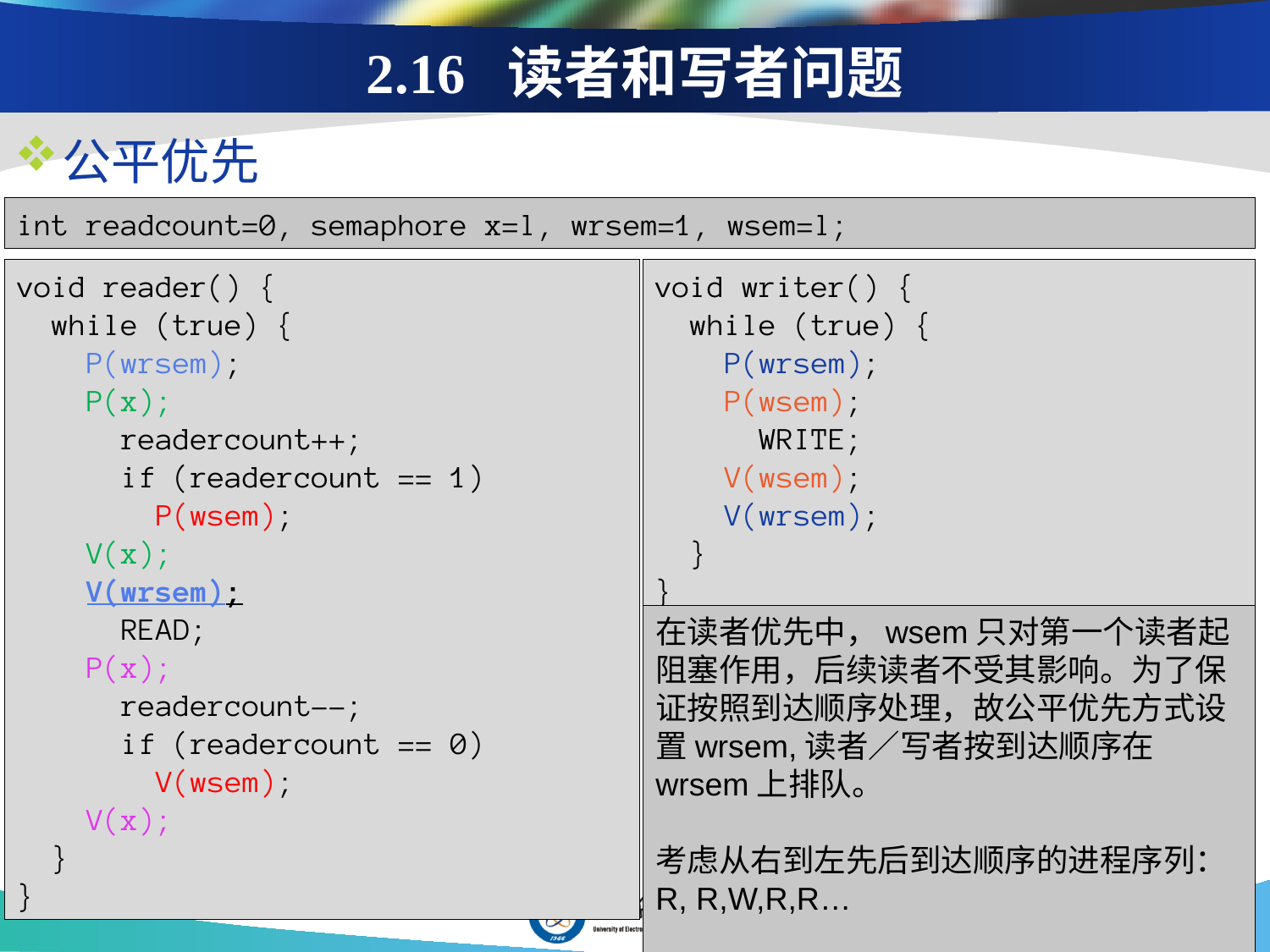

# 2.16  读者和写者问题
公平优先
int readcount=0, semaphore x=l, wrsem=1, wsem=l;
void reader() {
  while (true) {
    P(wrsem);
    P(x);
      readercount++;
      if (readercount == 1)
        P(wsem);
    V(x);
    V(wrsem);
      READ;
    P(x);
      readercount--;
      if (readercount == 0)
        V(wsem);
    V(x);
  }
}
void writer() {
  while (true) {
    P(wrsem);
    P(wsem);
      WRITE;
    V(wsem);
    V(wrsem);
  }
}
在读者优先中，wsem只对第一个读者起阻塞作用，后续读者不受其影响。为了保证按照到达顺序处理，故公平优先方式设置wrsem,读者／写者按到达顺序在wrsem上排队。

考虑从右到左先后到达顺序的进程序列：R, R,W,R,R…